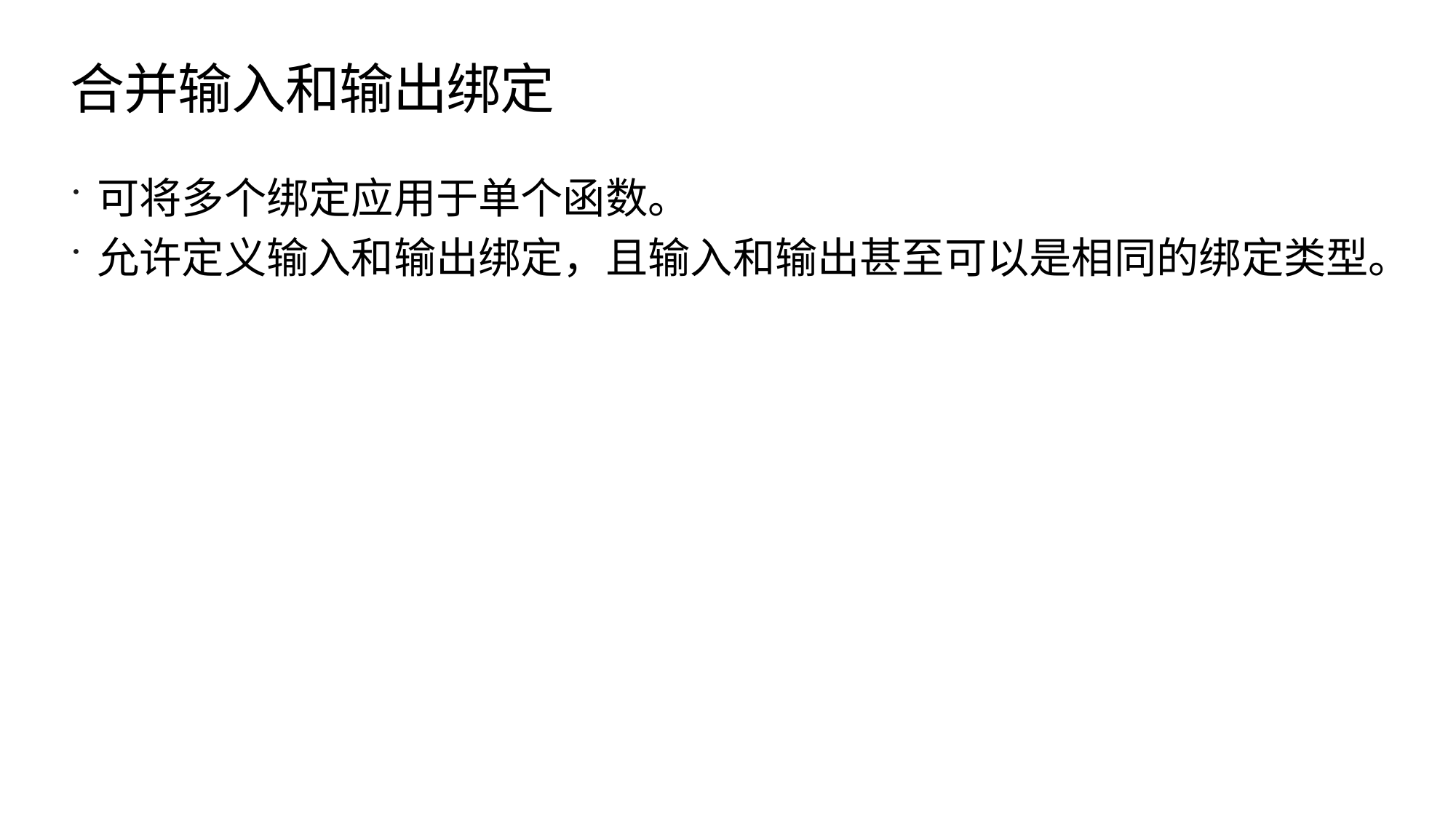

# 合并输入和输出绑定
可将多个绑定应用于单个函数。
允许定义输入和输出绑定，且输入和输出甚至可以是相同的绑定类型。